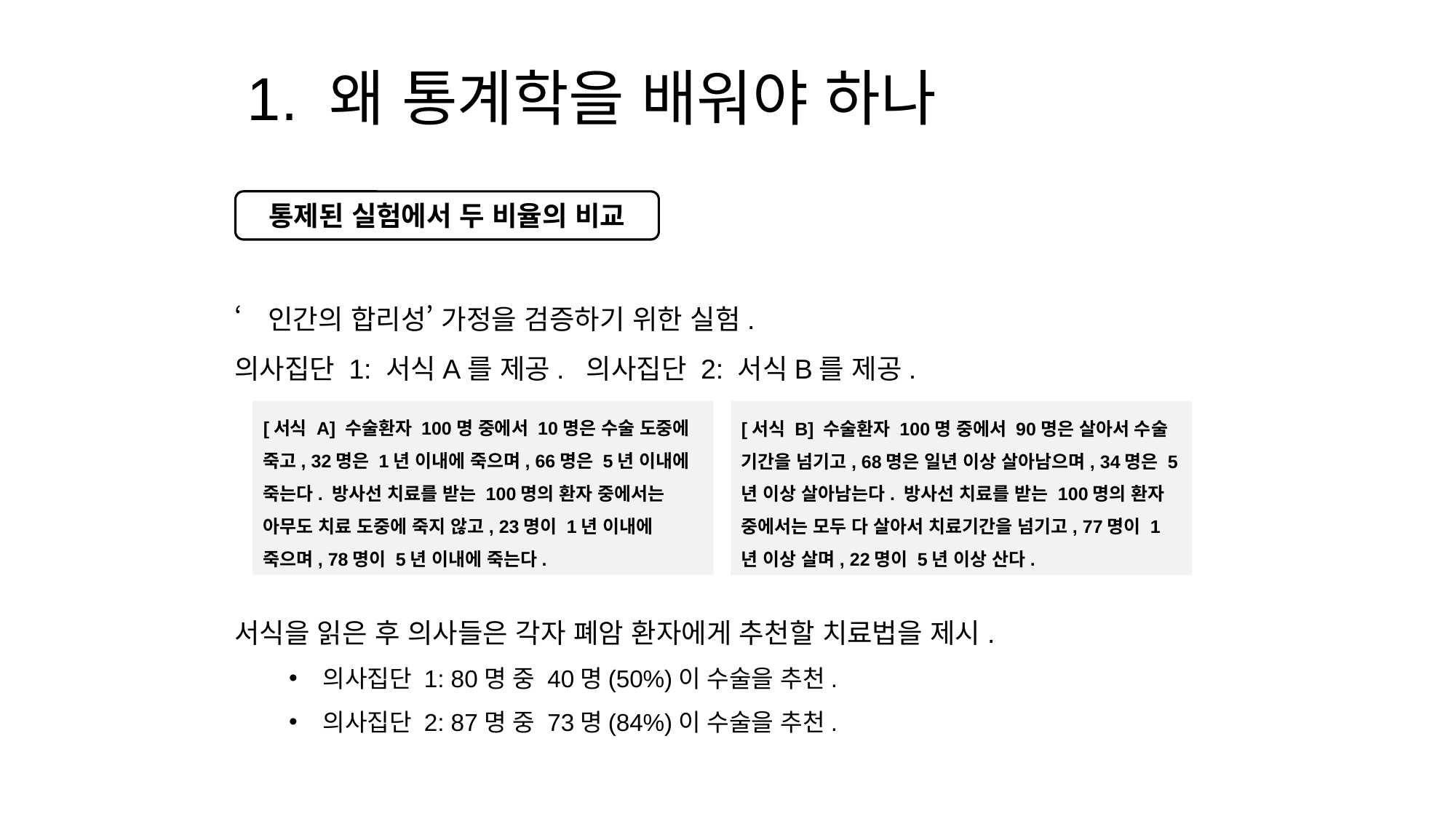

# 1. 왜 통계학을 배워야 하나
통제된 실험에서 두 비율의 비교
‘인간의 합리성’ 가정을 검증하기 위한 실험.
의사집단 1: 서식A를 제공.  의사집단 2: 서식B를 제공.

서식을 읽은 후 의사들은 각자 폐암 환자에게 추천할 치료법을 제시.
의사집단 1: 80명 중 40명(50%)이 수술을 추천.
의사집단 2: 87명 중 73명(84%)이 수술을 추천.

[서식 A] 수술환자 100명 중에서 10명은 수술 도중에 죽고, 32명은 1년 이내에 죽으며, 66명은 5년 이내에 죽는다. 방사선 치료를 받는 100명의 환자 중에서는 아무도 치료 도중에 죽지 않고, 23명이 1년 이내에 죽으며, 78명이 5년 이내에 죽는다.
[서식 B] 수술환자 100명 중에서 90명은 살아서 수술 기간을 넘기고, 68명은 일년 이상 살아남으며, 34명은 5년 이상 살아남는다. 방사선 치료를 받는 100명의 환자 중에서는 모두 다 살아서 치료기간을 넘기고, 77명이 1년 이상 살며, 22명이 5년 이상 산다.